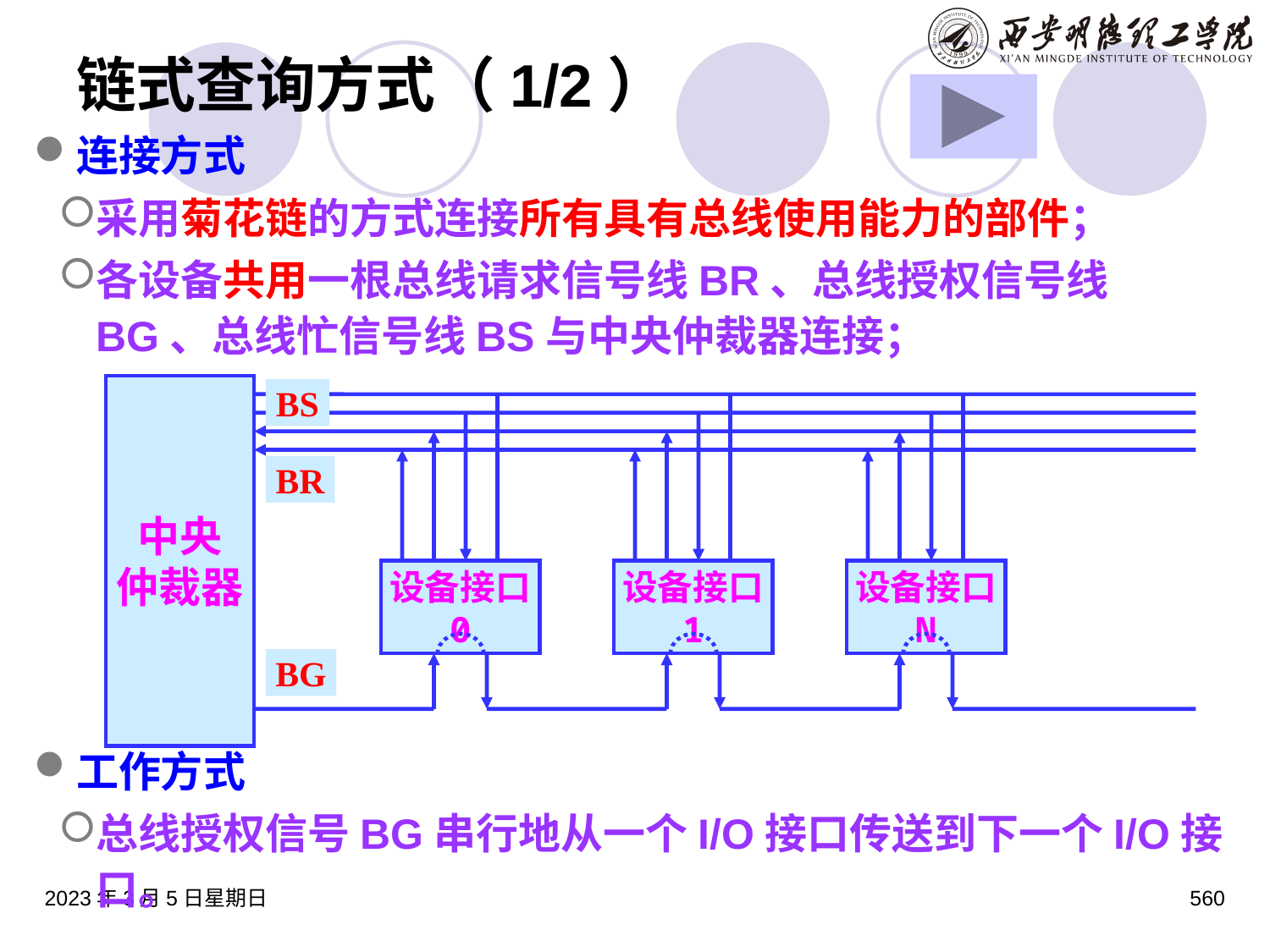

# 链式查询方式（1/2）

连接方式
采用菊花链的方式连接所有具有总线使用能力的部件；
各设备共用一根总线请求信号线BR、总线授权信号线BG、总线忙信号线BS与中央仲裁器连接；

工作方式
总线授权信号BG串行地从一个I/O接口传送到下一个I/O接口。
中央
仲裁器

设备接口
0

设备接口
1

设备接口
N

BS
BR
BG
2023年3月5日星期日
560